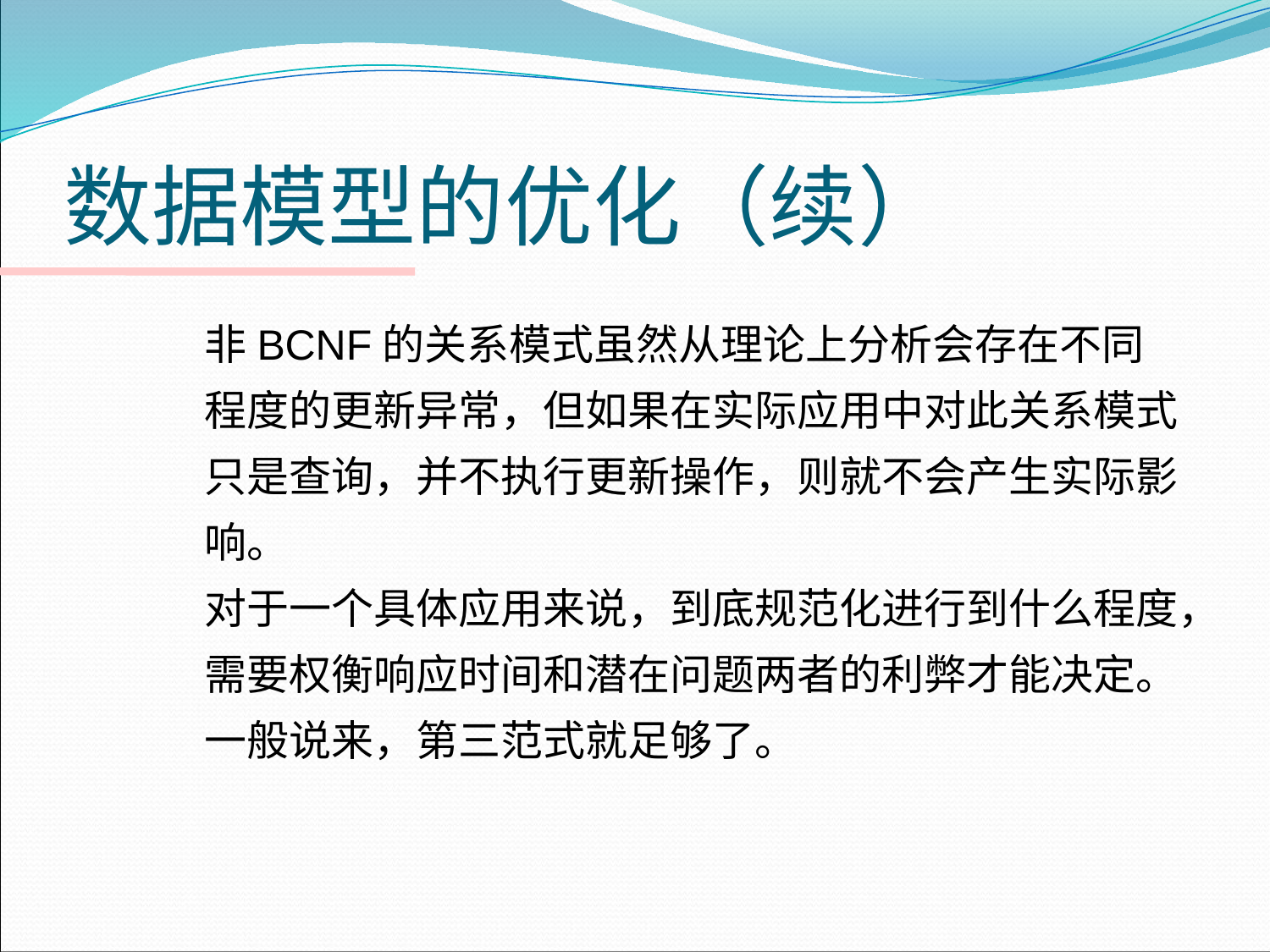

# 数据模型的优化（续）
非BCNF的关系模式虽然从理论上分析会存在不同程度的更新异常，但如果在实际应用中对此关系模式只是查询，并不执行更新操作，则就不会产生实际影响。
对于一个具体应用来说，到底规范化进行到什么程度，需要权衡响应时间和潜在问题两者的利弊才能决定。一般说来，第三范式就足够了。

768